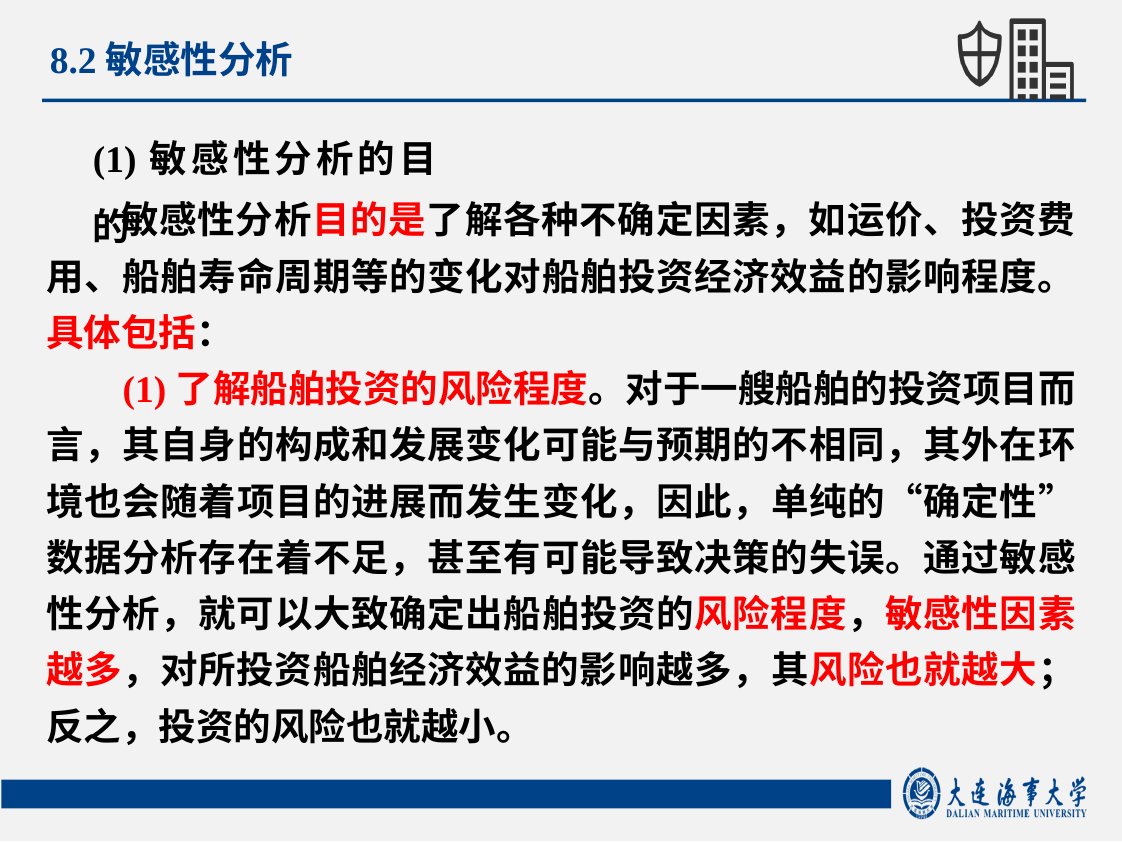

8.2敏感性分析
(1)敏感性分析的目的
敏感性分析目的是了解各种不确定因素，如运价、投资费用、船舶寿命周期等的变化对船舶投资经济效益的影响程度。具体包括：
        (1)了解船舶投资的风险程度。对于一艘船舶的投资项目而言，其自身的构成和发展变化可能与预期的不相同，其外在环境也会随着项目的进展而发生变化，因此，单纯的“确定性”数据分析存在着不足，甚至有可能导致决策的失误。通过敏感性分析，就可以大致确定出船舶投资的风险程度，敏感性因素越多，对所投资船舶经济效益的影响越多，其风险也就越大；反之，投资的风险也就越小。